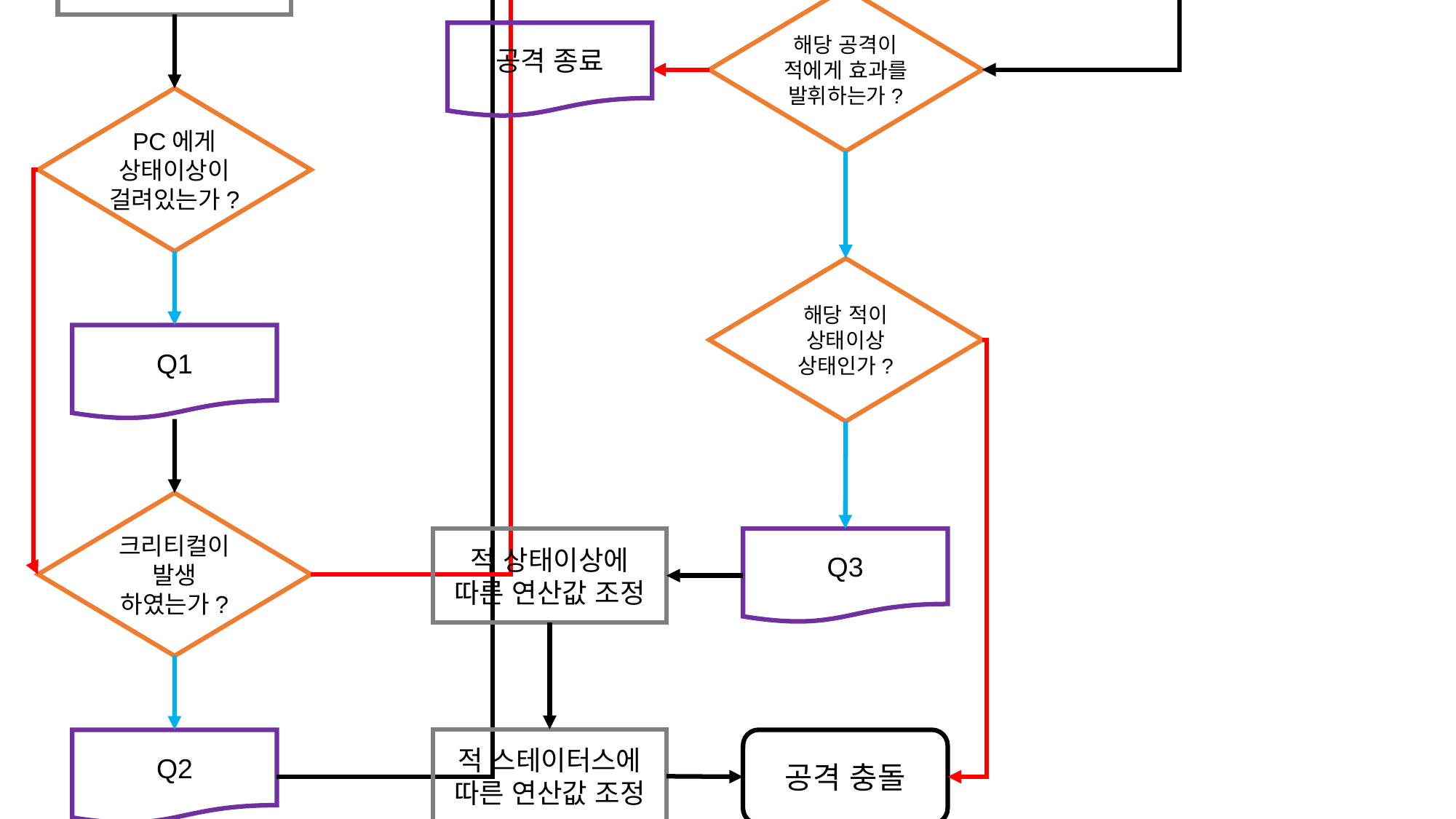

YES
NO
해당 공격이 아군에게 효과를 발휘하는가?
공격 실행
아군에게 효과 적용
PC의 스테이터스 연산
해당 공격이 적에게 효과를 발휘하는가?
공격 종료
PC에게 상태이상이 걸려있는가?
해당 적이 상태이상 상태인가?
Q1
크리티컬이 발생 하였는가?
적 상태이상에 따른 연산값 조정
Q3
적 스테이터스에 따른 연산값 조정
Q2
공격 충돌
| Q1 | 상태이상 효과에 따른 스테이터스 연산값 조정 |
| --- | --- |
| Q2 | 최종 연산값 200%로 증대 |
| Q3 | 상태이상에 따른 연산 우선처리 |
|  |  |
|  |  |
|  |  |